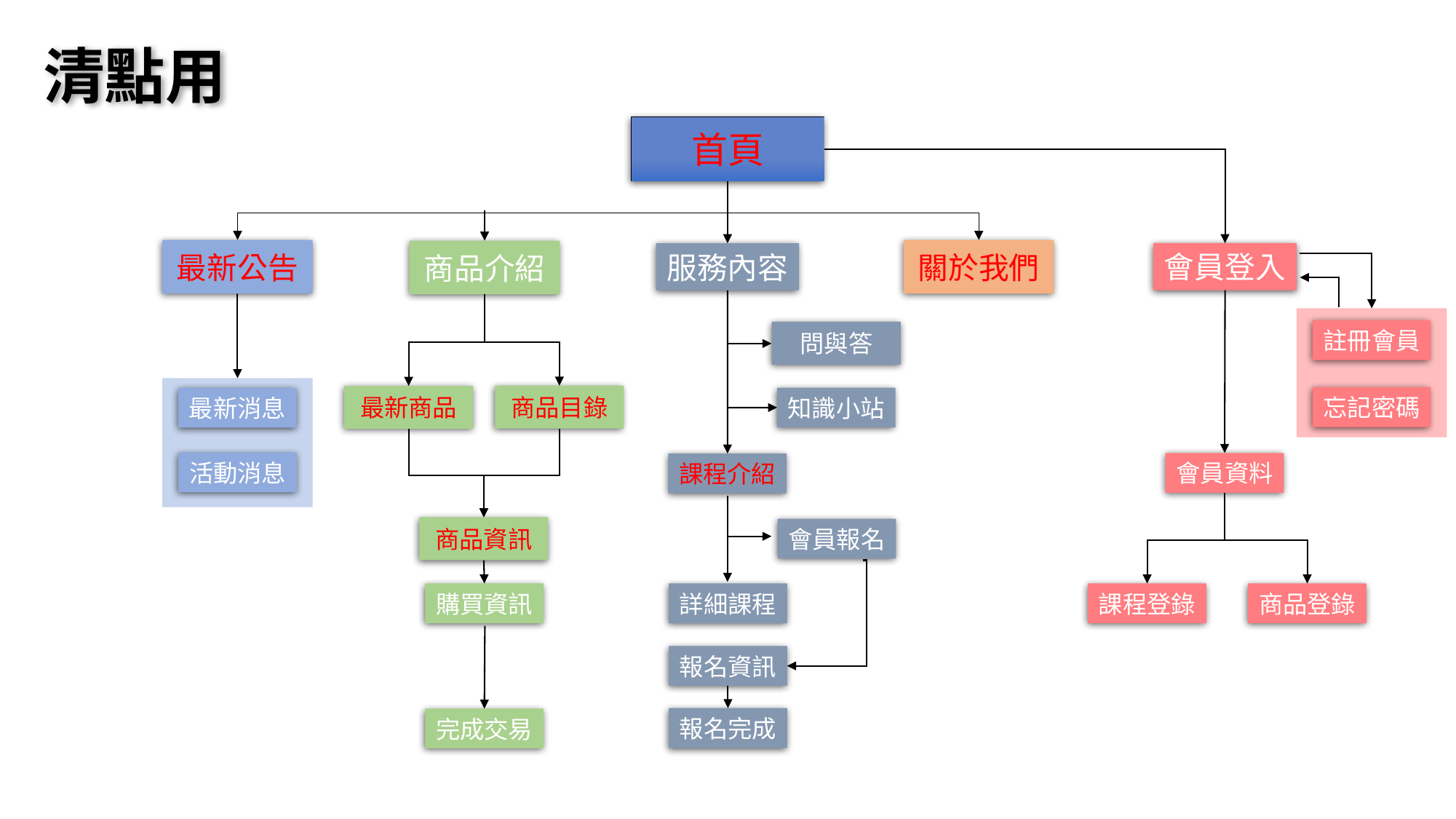

清點用
首頁
會員登入
最新公告
服務內容
關於我們
商品介紹

註冊會員
問與答

商品目錄
忘記密碼
最新商品
知識小站
最新消息
活動消息
會員資料
課程介紹
商品資訊
會員報名
購買資訊
詳細課程
課程登錄
商品登錄
報名資訊
報名完成
完成交易